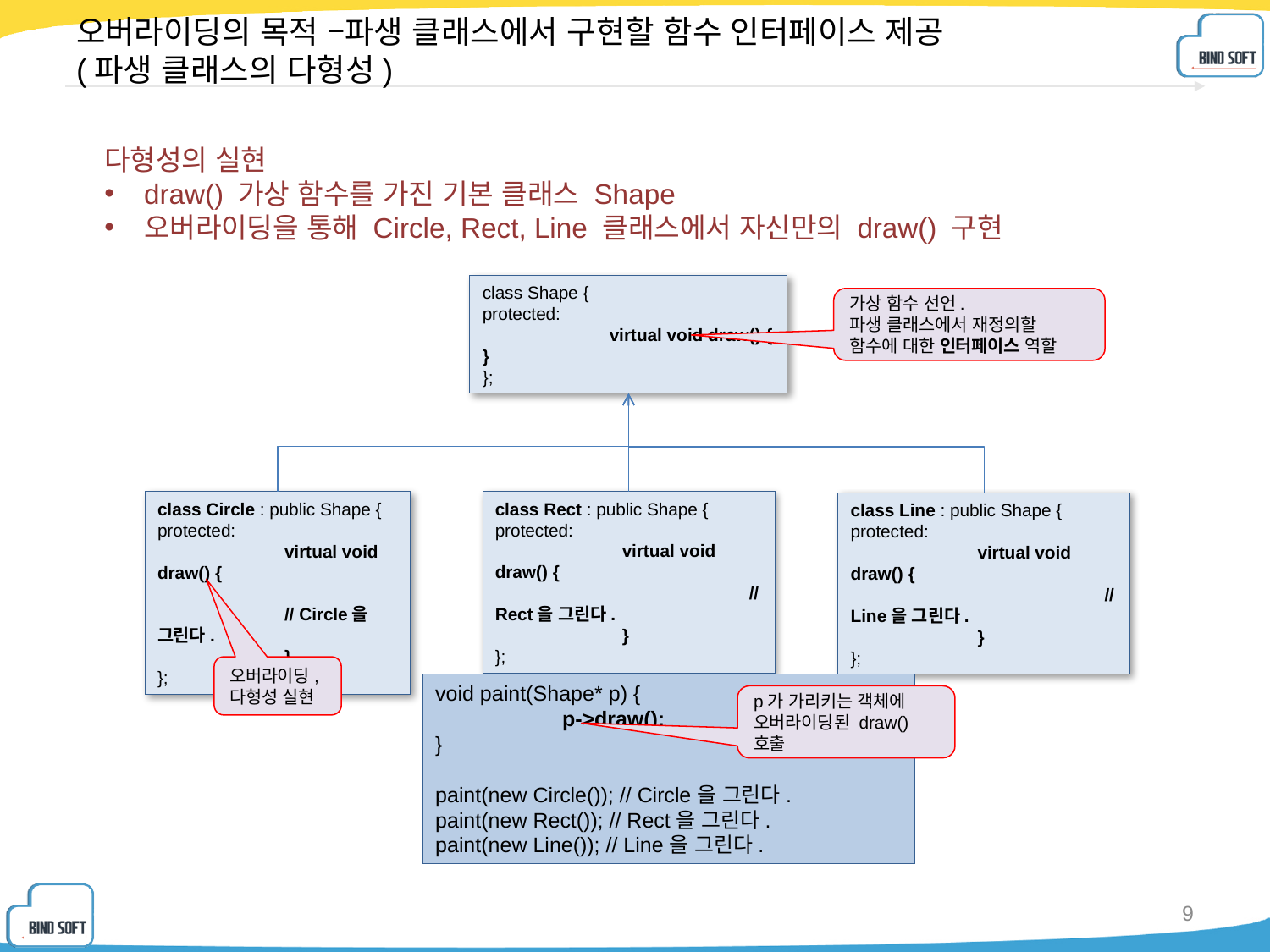

# 오버라이딩의 목적 –파생 클래스에서 구현할 함수 인터페이스 제공 (파생 클래스의 다형성)
다형성의 실현
draw() 가상 함수를 가진 기본 클래스 Shape
오버라이딩을 통해 Circle, Rect, Line 클래스에서 자신만의 draw() 구현
class Shape {
protected:
	virtual void draw() { }
};
가상 함수 선언.
파생 클래스에서 재정의할 함수에 대한 인터페이스 역할
class Rect : public Shape {
protected:
	virtual void draw() {
		// Rect을 그린다.
	}
};
class Circle : public Shape {
protected:
	virtual void draw() {
		// Circle을 그린다.
	}
};
class Line : public Shape {
protected:
	virtual void draw() {
		// Line을 그린다.
	}
};
오버라이딩,
다형성 실현
void paint(Shape* p) {
	p->draw();
}

paint(new Circle()); // Circle을 그린다.
paint(new Rect()); // Rect을 그린다.
paint(new Line()); // Line을 그린다.
p가 가리키는 객체에 오버라이딩된 draw() 호출
9